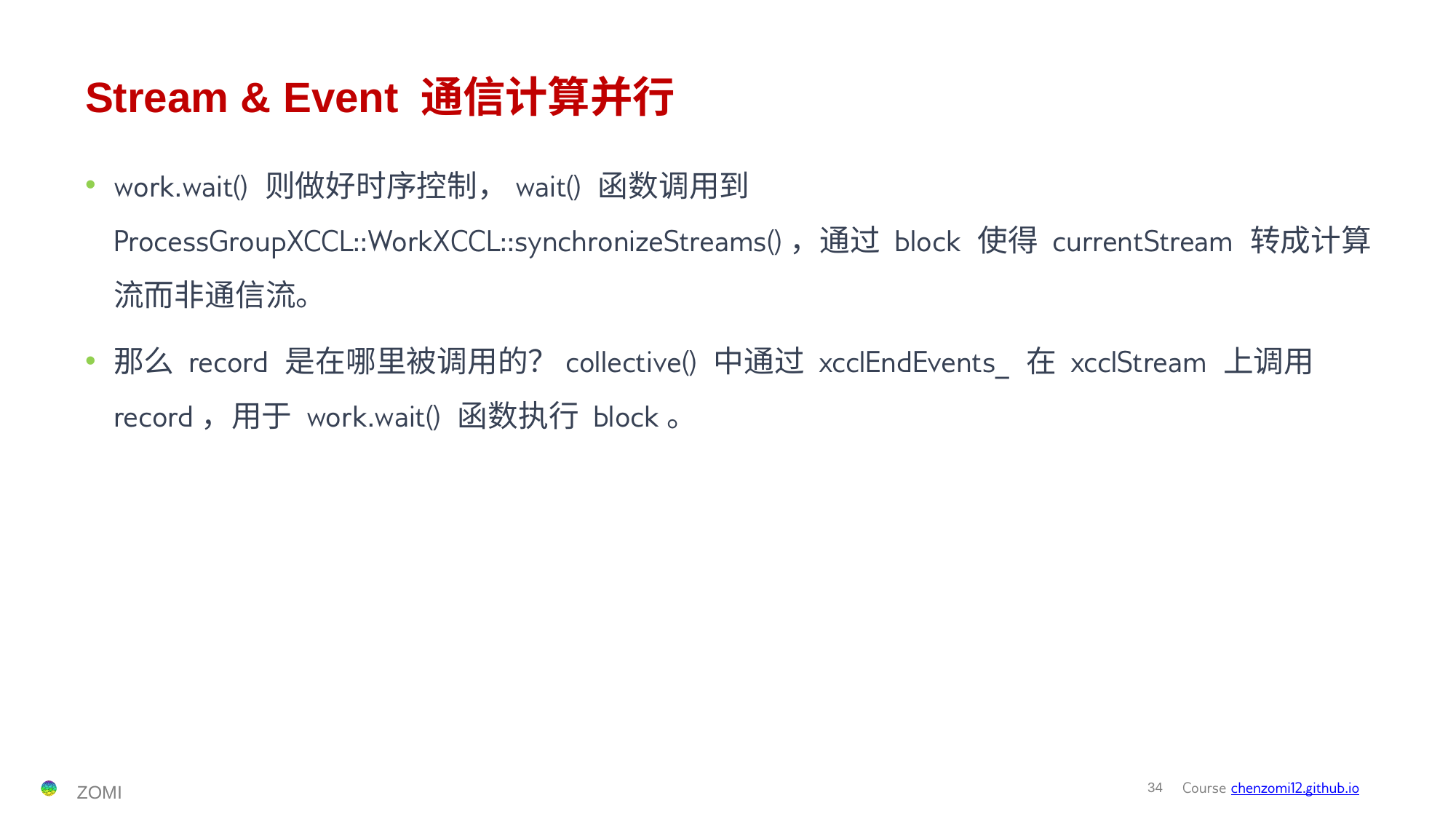

# Stream & Event 通信计算并行
work.wait() 则做好时序控制，wait() 函数调用到 ProcessGroupXCCL::WorkXCCL::synchronizeStreams()，通过 block 使得 currentStream 转成计算流而非通信流。
那么 record 是在哪里被调用的？collective() 中通过 xcclEndEvents_ 在 xcclStream 上调用 record，用于 work.wait() 函数执行 block。